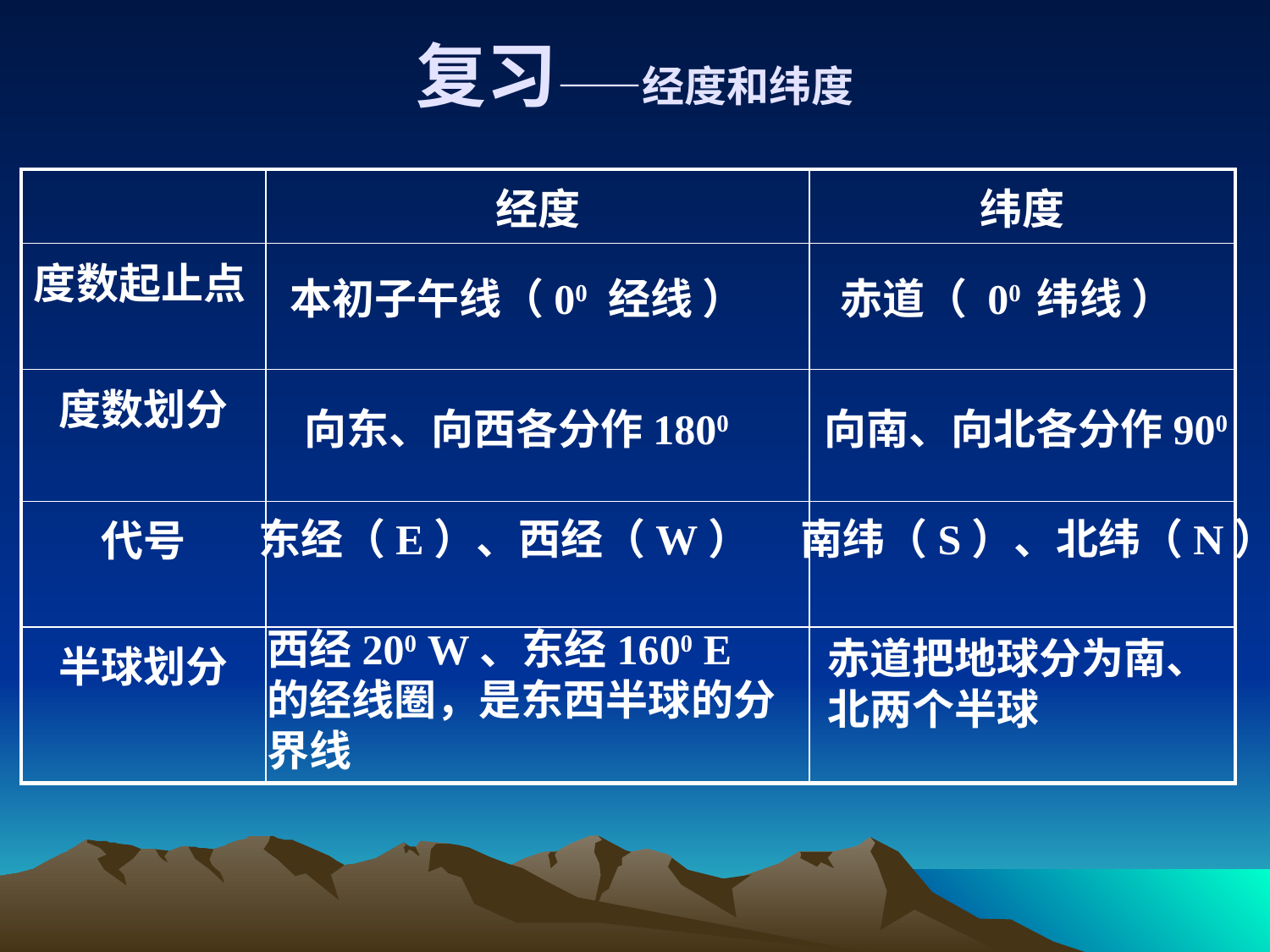

复习——经度和纬度
|  | 经度 | 纬度 |
| --- | --- | --- |
| 度数起止点 |  |  |
| 度数划分 |  |  |
| 代号 |  |  |
| 半球划分 |  |  |
本初子午线（00 经线 ）
赤道（ 00 纬线 ）
向东、向西各分作1800
向南、向北各分作900
东经（E）、西经（W）

南纬（S）、北纬（N）

西经200 W、东经1600 E的经线圈，是东西半球的分界线
赤道把地球分为南、北两个半球